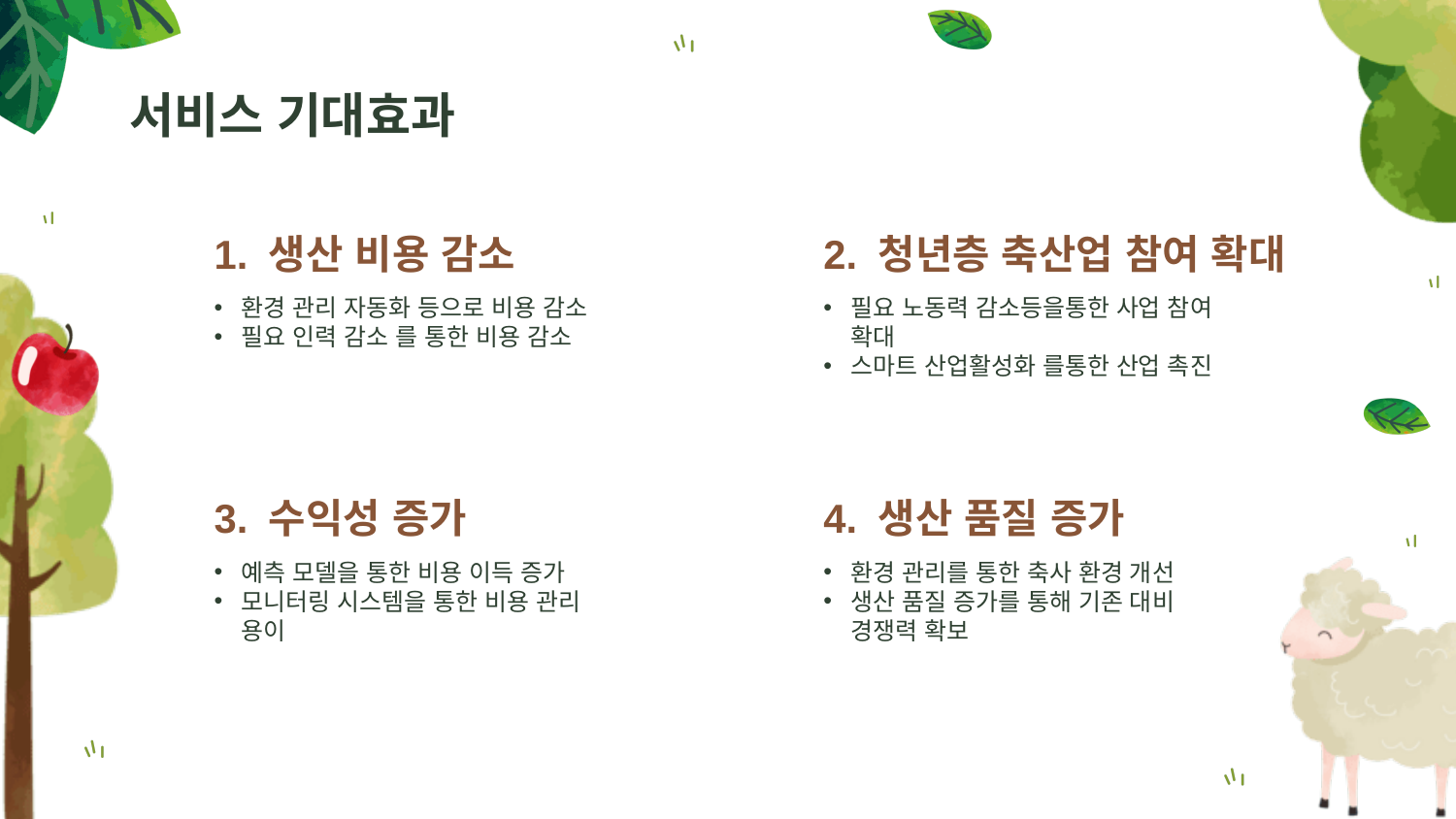

서비스 기대효과
1. 생산 비용 감소
2. 청년층 축산업 참여 확대
환경 관리 자동화 등으로 비용 감소
필요 인력 감소 를 통한 비용 감소

필요 노동력 감소등을통한 사업 참여 확대
스마트 산업활성화 를통한 산업 촉진
3. 수익성 증가
4. 생산 품질 증가
예측 모델을 통한 비용 이득 증가
모니터링 시스템을 통한 비용 관리 용이

환경 관리를 통한 축사 환경 개선
생산 품질 증가를 통해 기존 대비 경쟁력 확보